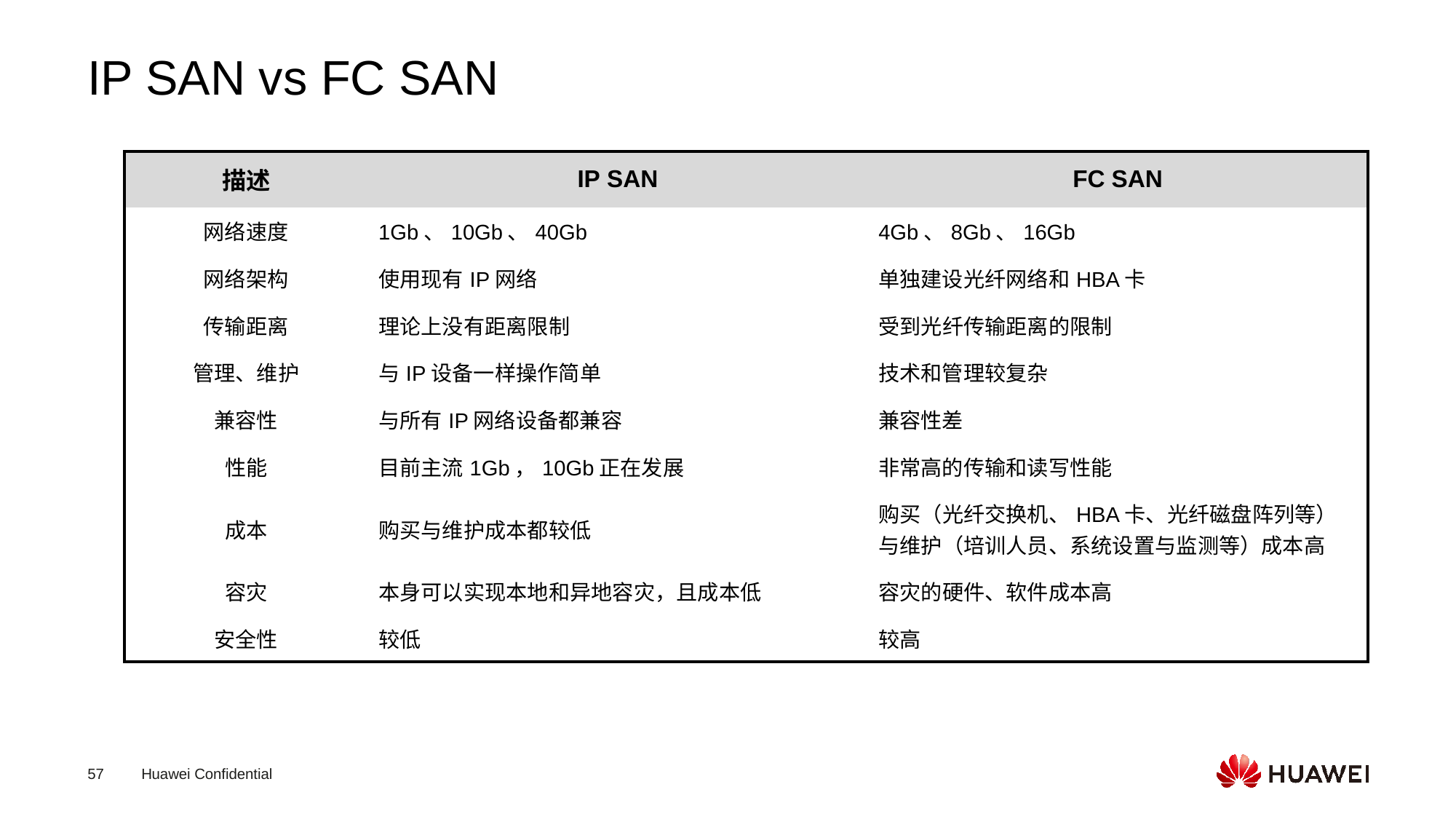

# IP SAN vs FC SAN
| 描述 | IP SAN | FC SAN |
| --- | --- | --- |
| 网络速度 | 1Gb、10Gb、40Gb | 4Gb、8Gb、16Gb |
| 网络架构 | 使用现有IP网络 | 单独建设光纤网络和HBA卡 |
| 传输距离 | 理论上没有距离限制 | 受到光纤传输距离的限制 |
| 管理、维护 | 与IP设备一样操作简单 | 技术和管理较复杂 |
| 兼容性 | 与所有IP网络设备都兼容 | 兼容性差 |
| 性能 | 目前主流1Gb，10Gb正在发展 | 非常高的传输和读写性能 |
| 成本 | 购买与维护成本都较低 | 购买（光纤交换机、HBA卡、光纤磁盘阵列等）与维护（培训人员、系统设置与监测等）成本高 |
| 容灾 | 本身可以实现本地和异地容灾，且成本低 | 容灾的硬件、软件成本高 |
| 安全性 | 较低 | 较高 |